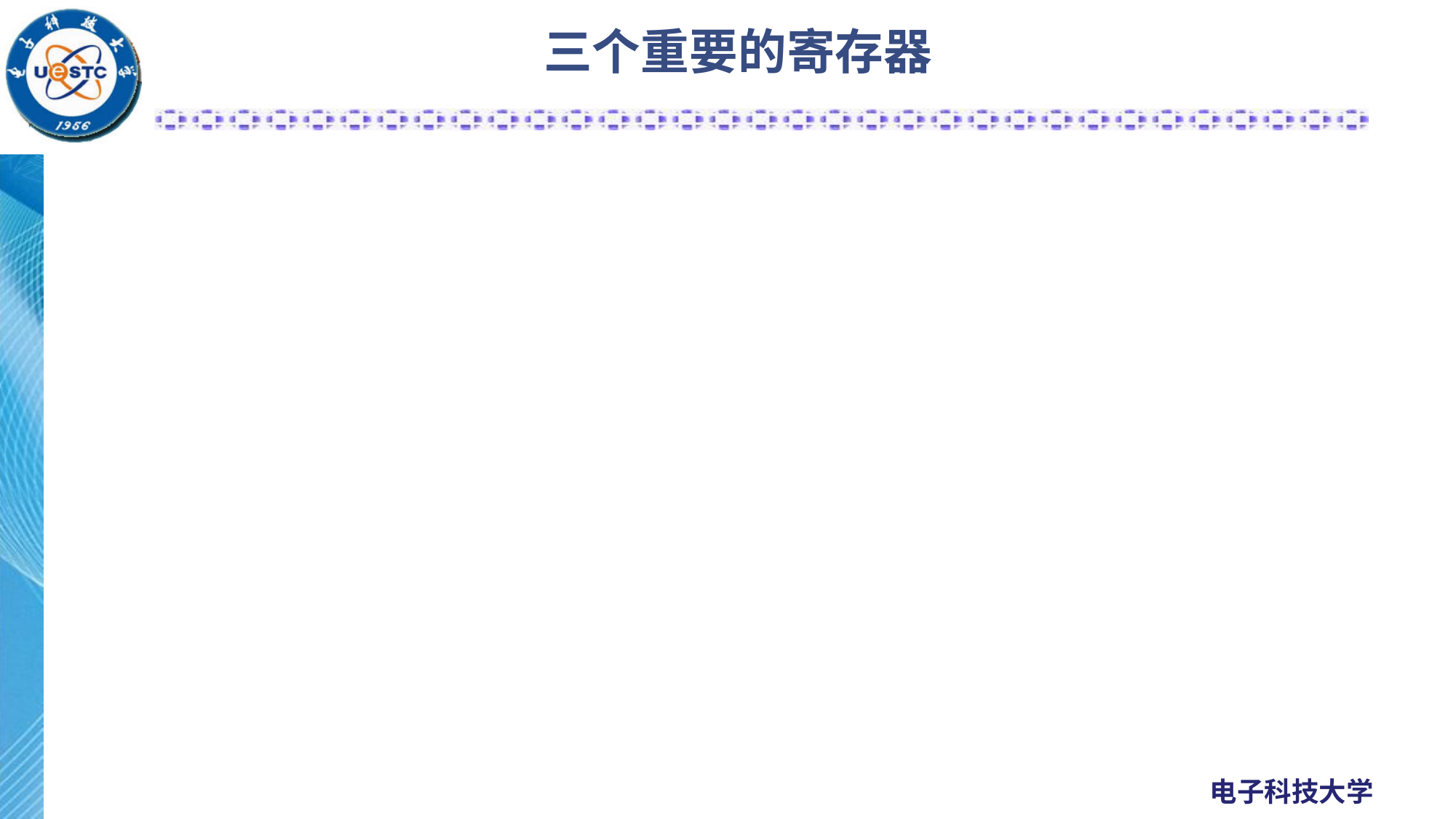

# 三个重要的寄存器
SP(ESP)
即栈顶指针，随着数据入栈出栈而发生变化
BP(EBP)
即基地址指针，用于标识栈中一个相对稳定的位置。通过BP,可以方便地引用函数参数以及局部变量
IP(EIP)
即指令寄存器，在将某个函数的栈帧压入栈中时，其中就包含当前的IP值，即函数调用返回后下一个执行语句的地址